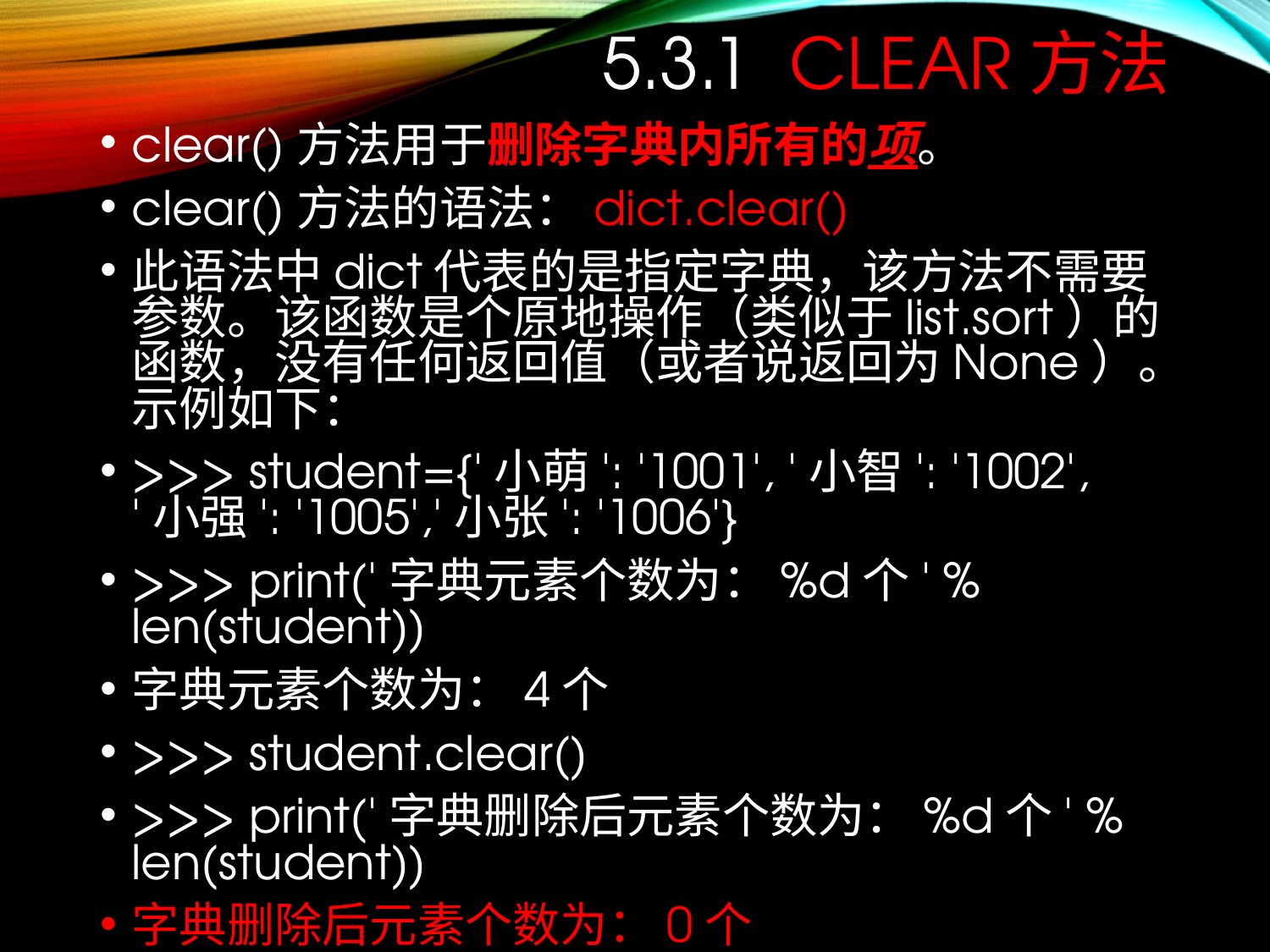

# 5.3.1  clear方法
clear()方法用于删除字典内所有的项。
clear()方法的语法：dict.clear()
此语法中dict代表的是指定字典，该方法不需要参数。该函数是个原地操作（类似于list.sort）的函数，没有任何返回值（或者说返回为None）。示例如下：
>>> student={'小萌': '1001', '小智': '1002', '小强': '1005','小张': '1006'}
>>> print('字典元素个数为：%d个' % len(student))
字典元素个数为：4个
>>> student.clear()
>>> print('字典删除后元素个数为：%d个' % len(student))
字典删除后元素个数为：0个